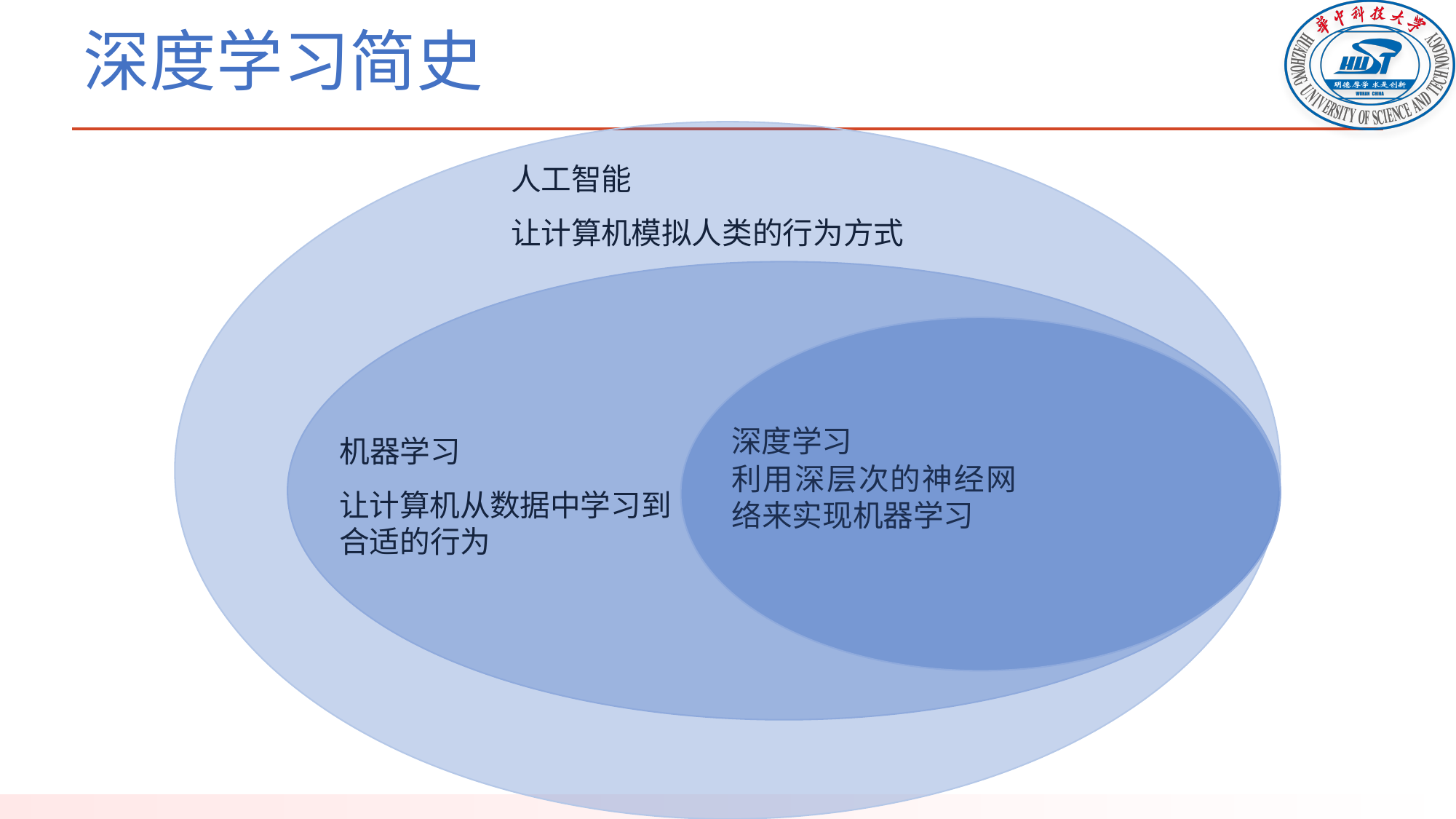

# 深度学习简史

人工智能
让计算机模拟人类的行为方式

机器学习
让计算机从数据中学习到合适的行为

深度学习
利用深层次的神经网络来实现机器学习